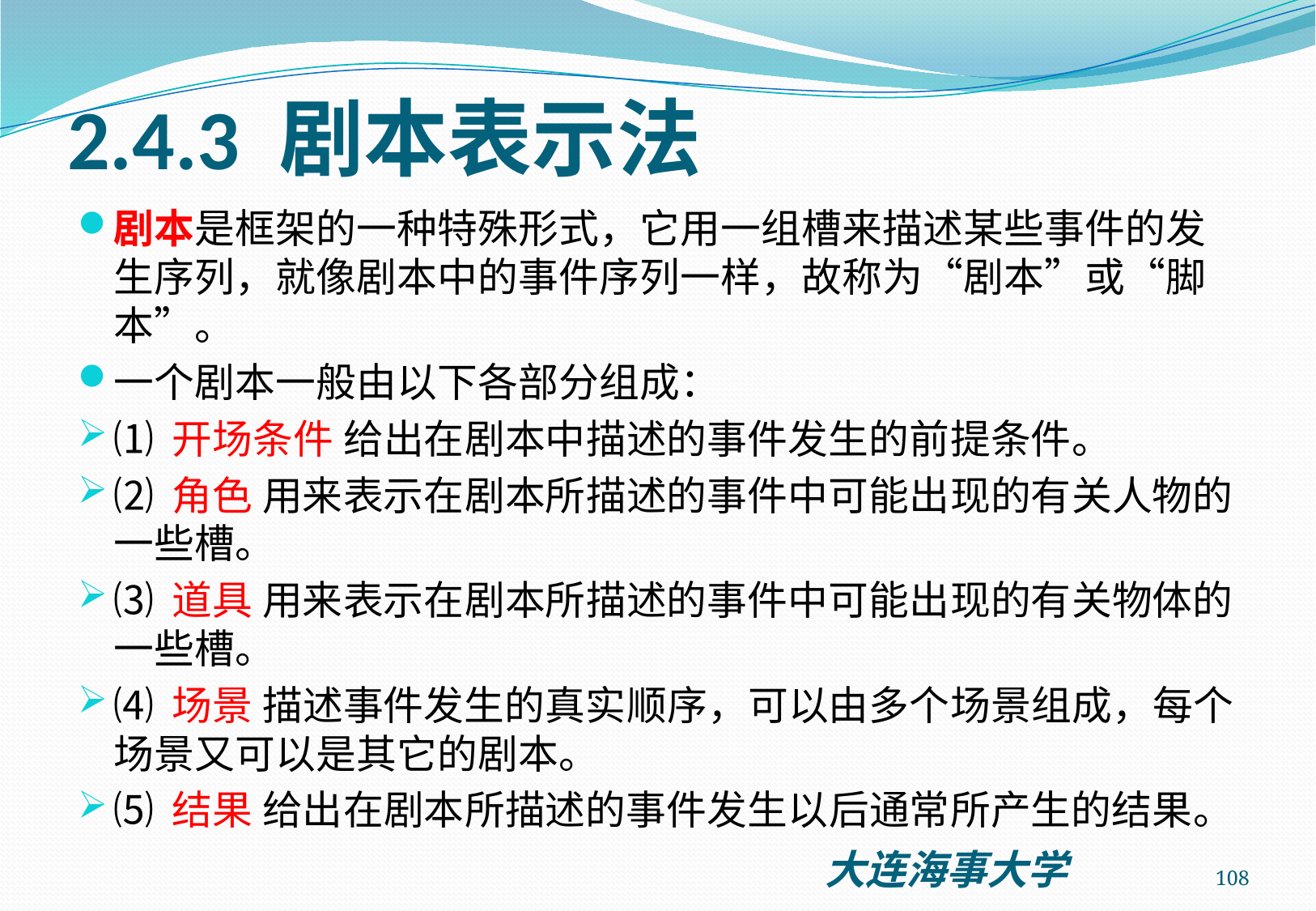

# 2.4.3 剧本表示法
剧本是框架的一种特殊形式，它用一组槽来描述某些事件的发生序列，就像剧本中的事件序列一样，故称为“剧本”或“脚本”。
一个剧本一般由以下各部分组成：
⑴ 开场条件 给出在剧本中描述的事件发生的前提条件。
⑵ 角色 用来表示在剧本所描述的事件中可能出现的有关人物的一些槽。
⑶ 道具 用来表示在剧本所描述的事件中可能出现的有关物体的一些槽。
⑷ 场景 描述事件发生的真实顺序，可以由多个场景组成，每个场景又可以是其它的剧本。
⑸ 结果 给出在剧本所描述的事件发生以后通常所产生的结果。
108